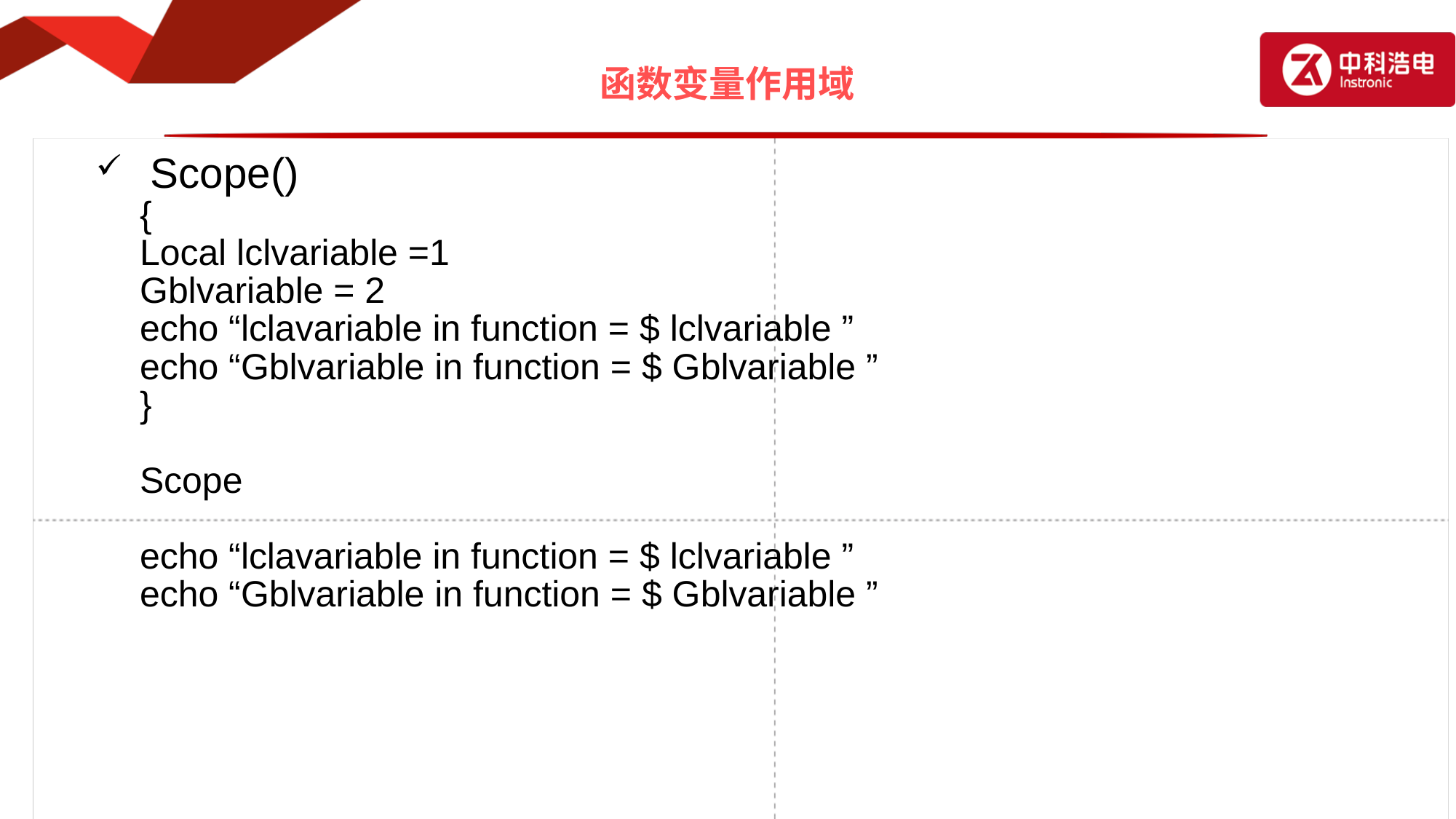

# 函数变量作用域
Scope()
{
Local lclvariable =1
Gblvariable = 2
echo “lclavariable in function = $ lclvariable ”
echo “Gblvariable in function = $ Gblvariable ”
}

Scope

echo “lclavariable in function = $ lclvariable ”
echo “Gblvariable in function = $ Gblvariable ”